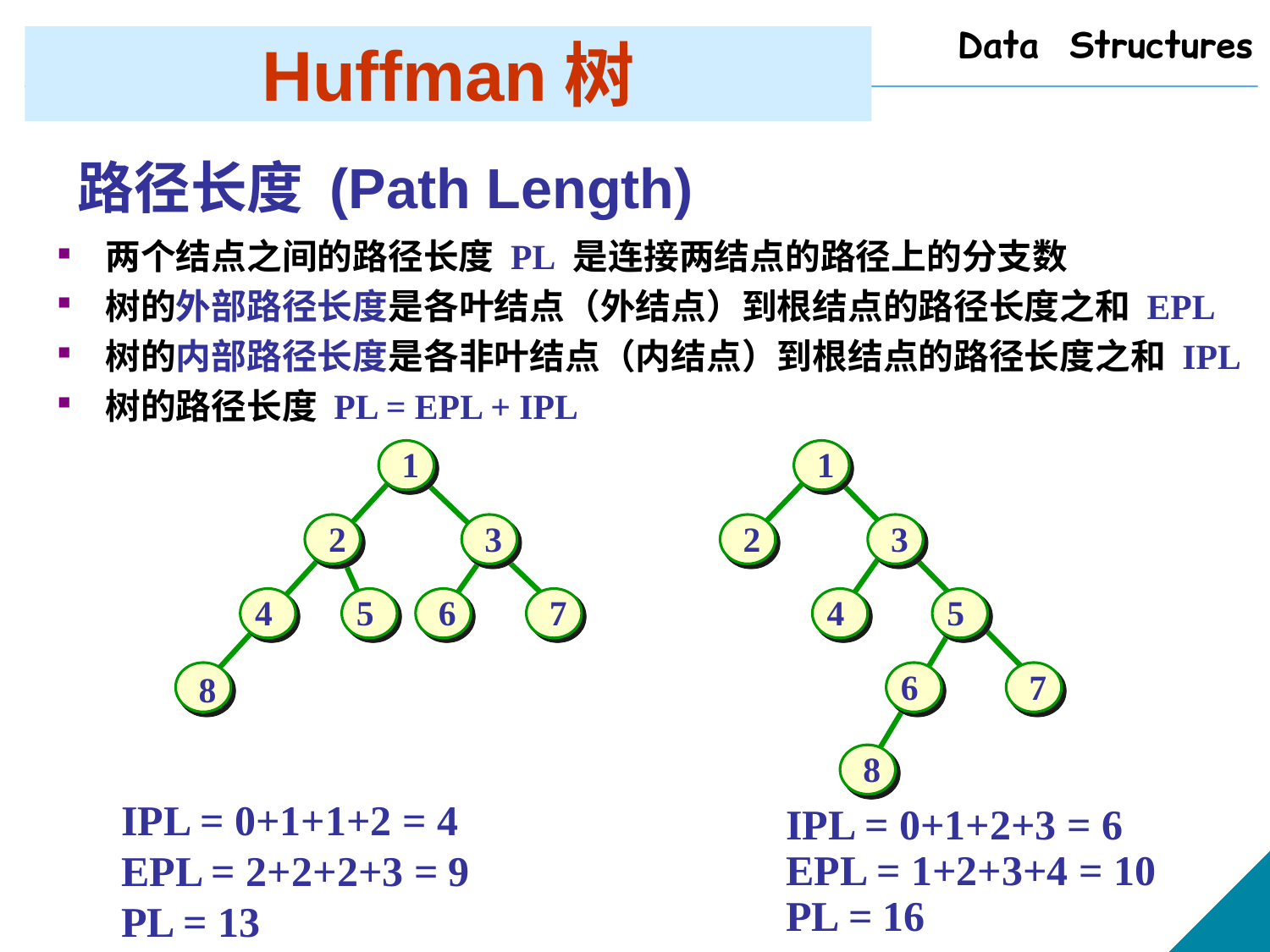

# Huffman树
路径长度 (Path Length)
两个结点之间的路径长度 PL 是连接两结点的路径上的分支数
树的外部路径长度是各叶结点（外结点）到根结点的路径长度之和 EPL
树的内部路径长度是各非叶结点（内结点）到根结点的路径长度之和 IPL
树的路径长度 PL = EPL + IPL
1
1

2
3
2
3

4
5
6
7
4
5

6
7
8

8

IPL = 0+1+1+2 = 4
EPL = 2+2+2+3 = 9
PL = 13
IPL = 0+1+2+3 = 6
EPL = 1+2+3+4 = 10
PL = 16